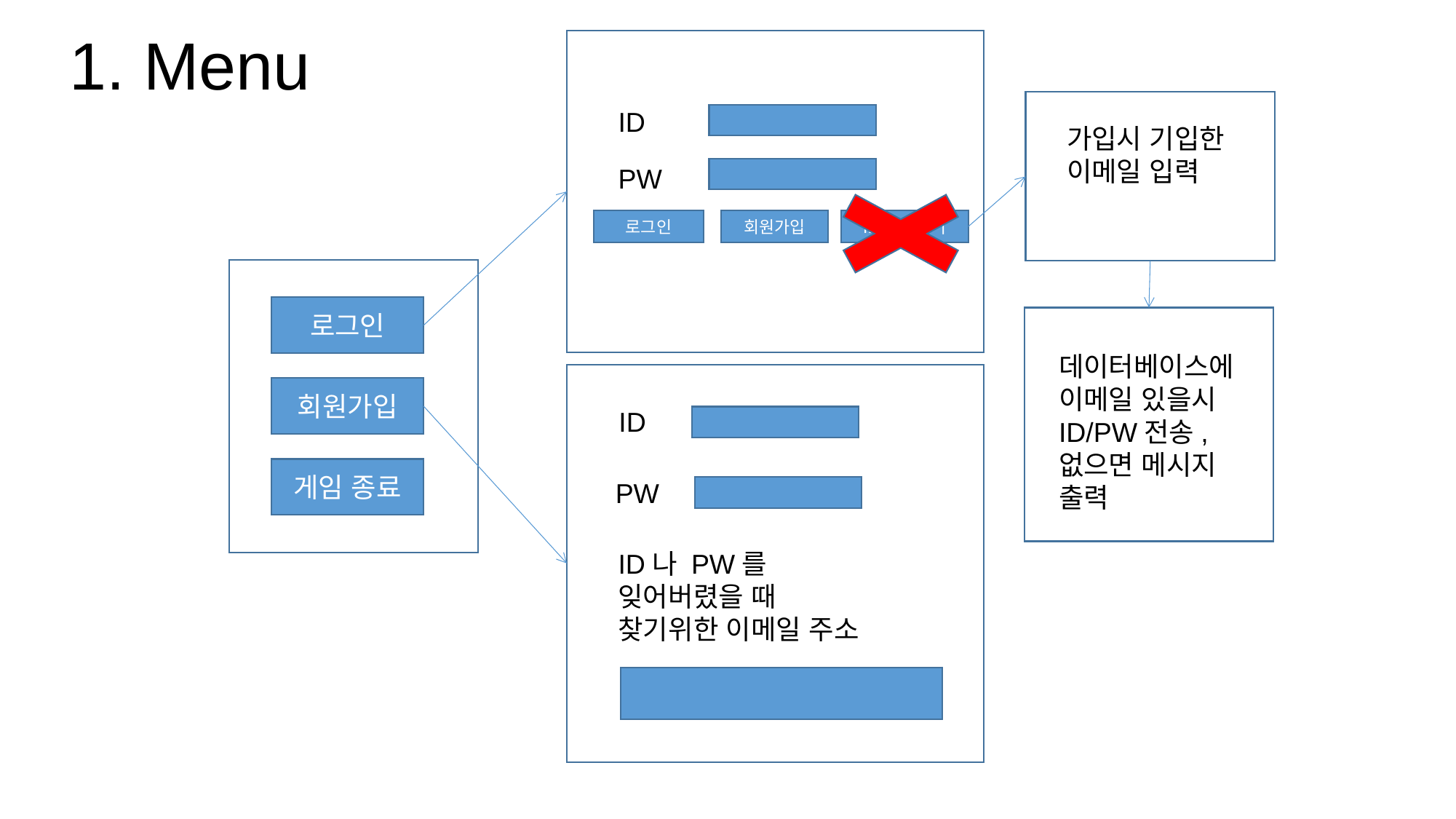

1. Menu

ID

PW

로그인
회원가입
ID/PW찾기

가입시 기입한 이메일 입력

로그인

데이터베이스에 이메일 있을시 ID/PW전송, 없으면 메시지 출력

회원가입
ID

게임 종료
PW

ID나 PW를 잊어버렸을 때 찾기위한 이메일 주소